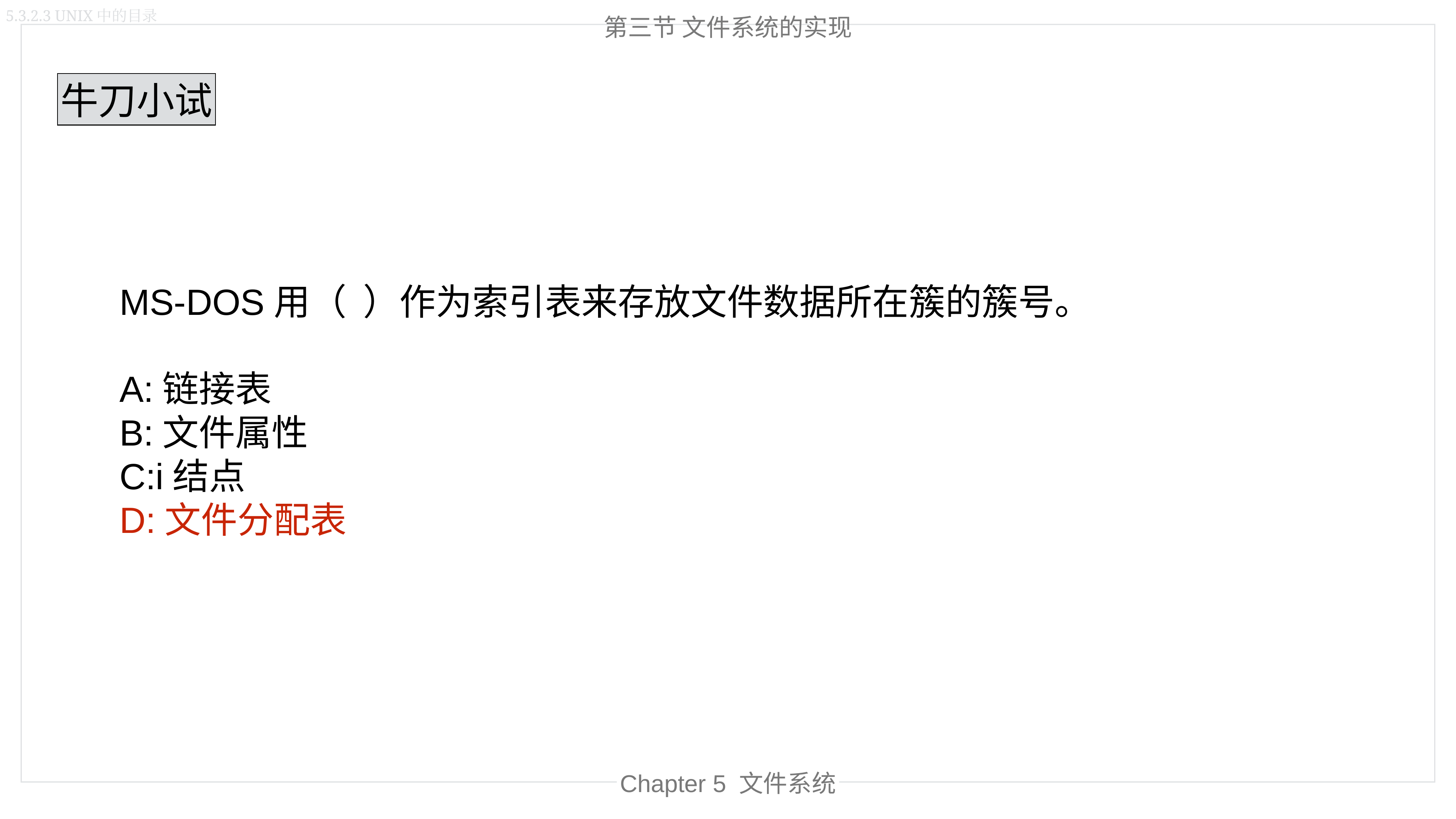

5.3.2.3 UNIX中的目录
第三节 文件系统的实现

牛刀小试
MS-DOS用（  ）作为索引表来存放文件数据所在簇的簇号。

A:链接表
B:文件属性
C:i结点
D:文件分配表
Chapter 4 内存管理
Chapter 5 文件系统